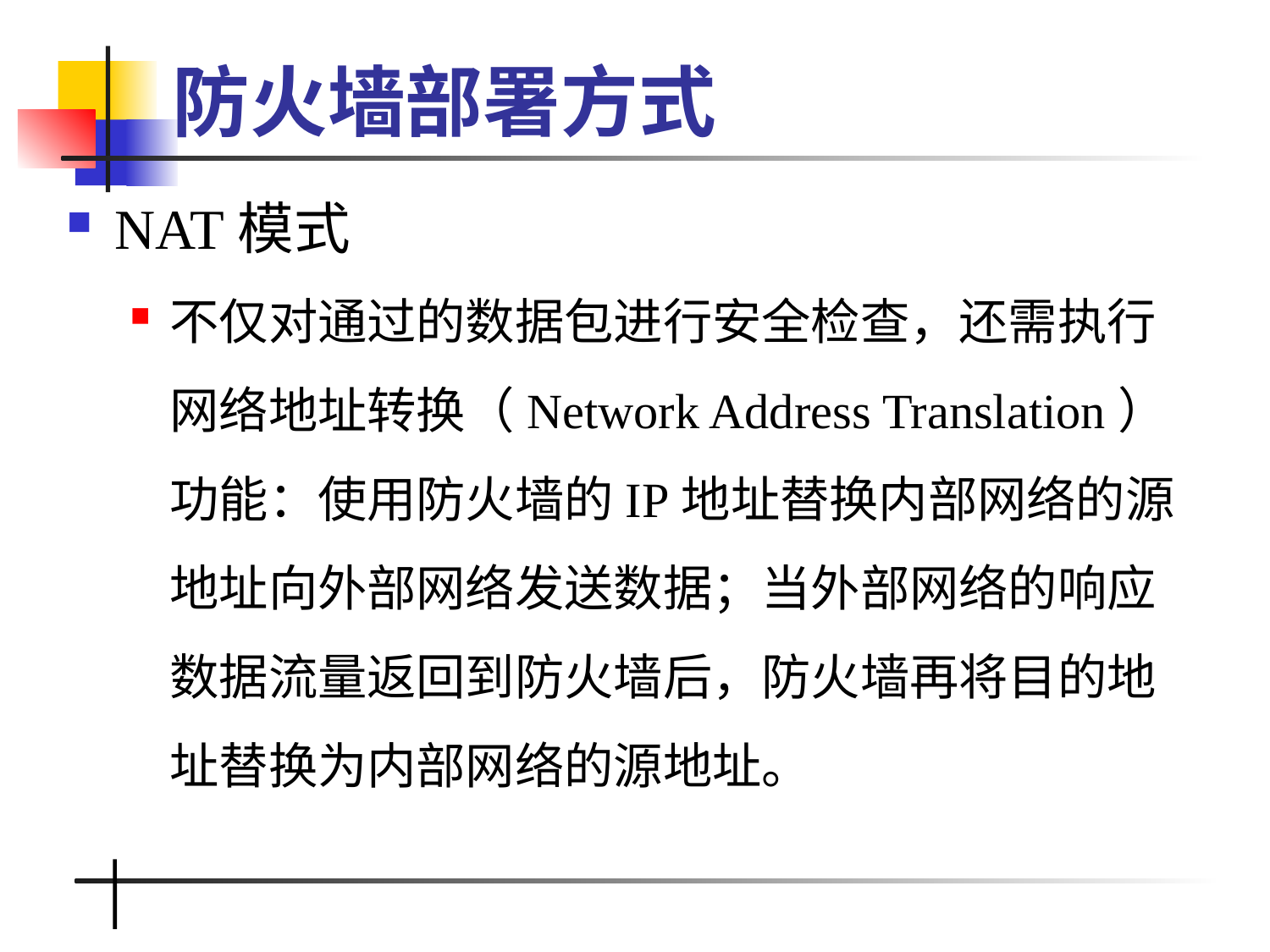

# 防火墙部署方式
NAT模式
不仅对通过的数据包进行安全检查，还需执行网络地址转换（Network Address Translation）功能：使用防火墙的IP地址替换内部网络的源地址向外部网络发送数据；当外部网络的响应数据流量返回到防火墙后，防火墙再将目的地址替换为内部网络的源地址。